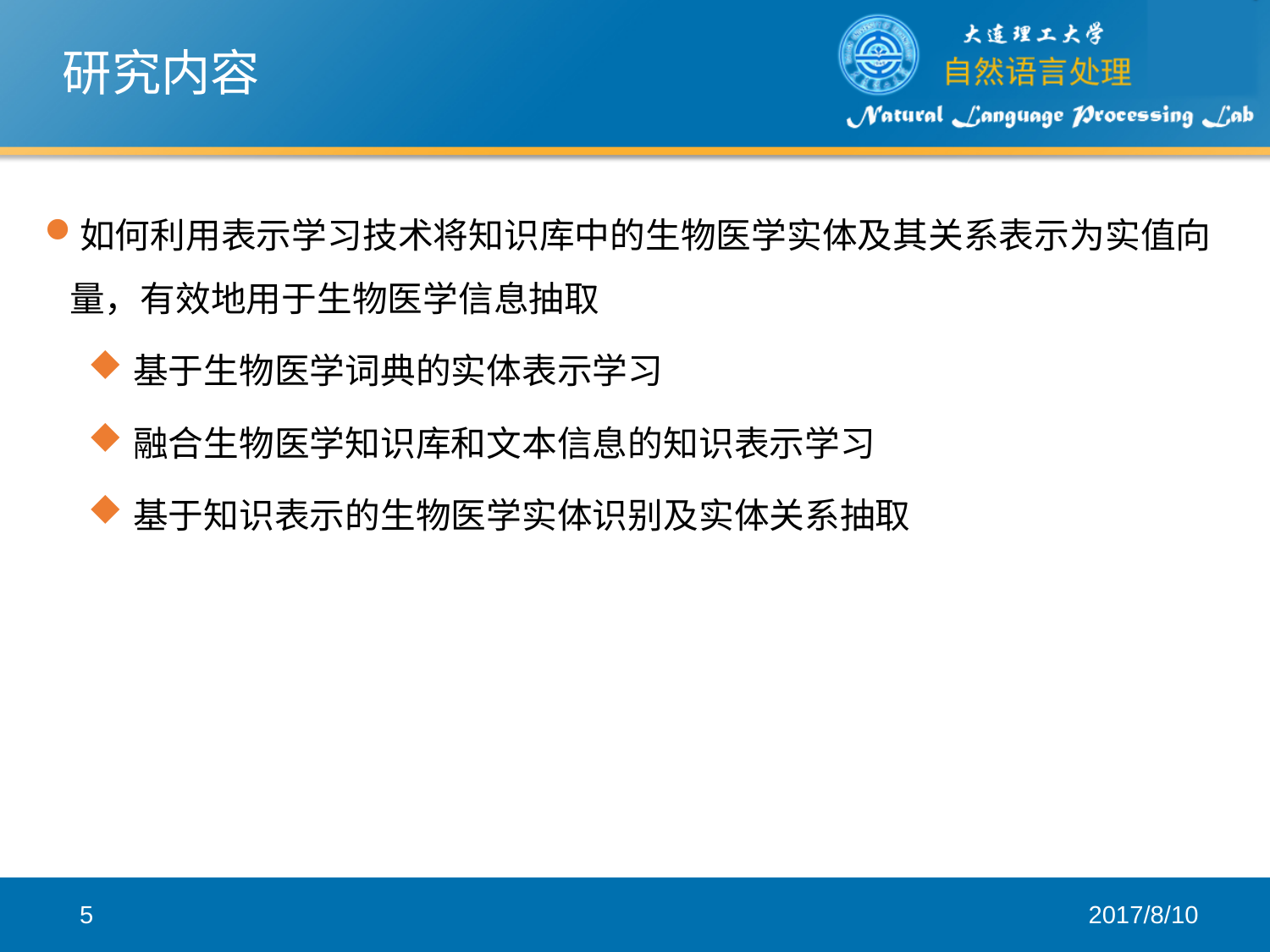

# 研究内容
如何利用表示学习技术将知识库中的生物医学实体及其关系表示为实值向量，有效地用于生物医学信息抽取
基于生物医学词典的实体表示学习
融合生物医学知识库和文本信息的知识表示学习
基于知识表示的生物医学实体识别及实体关系抽取

5
2017/8/10